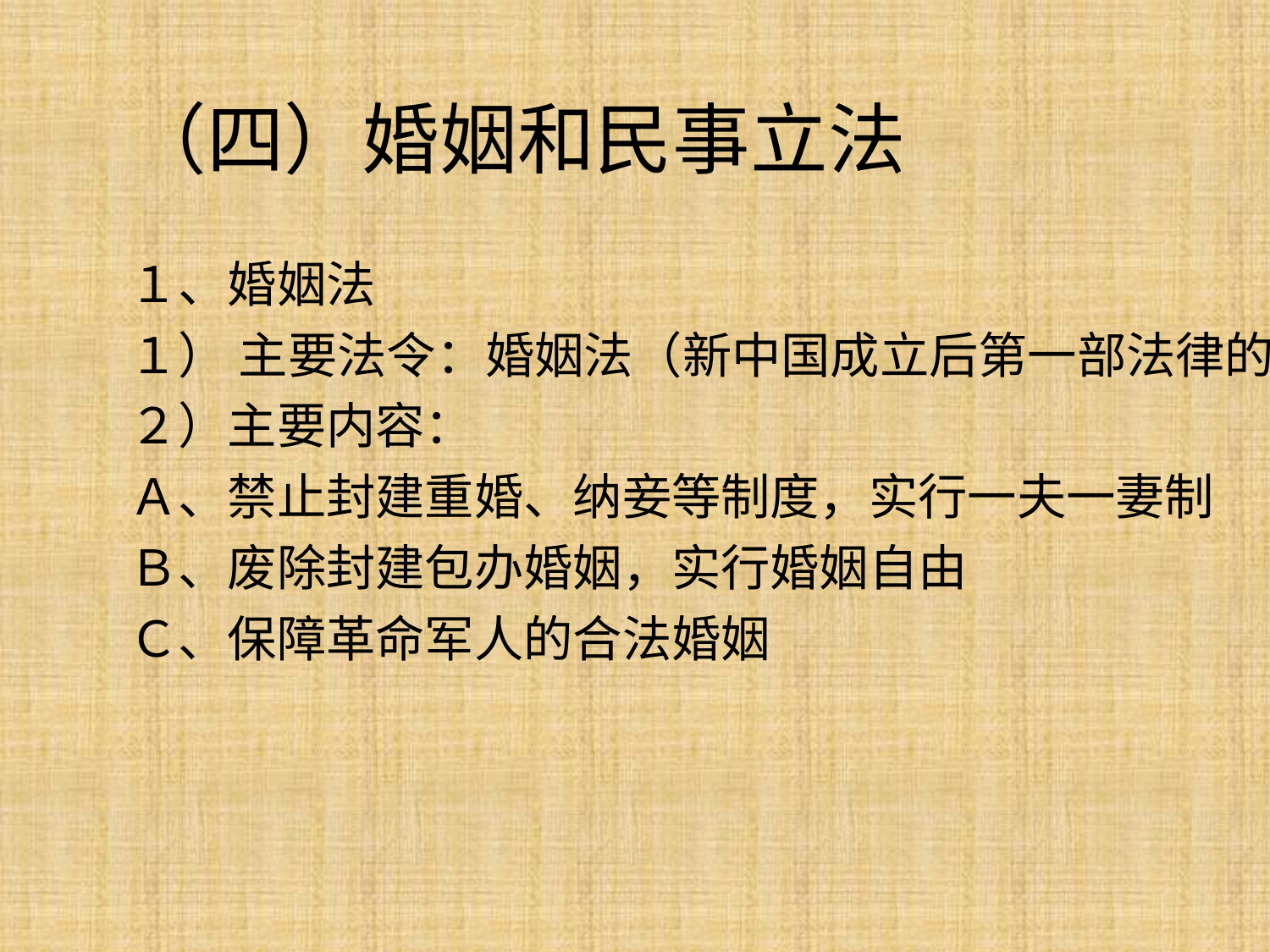

# （四）婚姻和民事立法
１、婚姻法
１） 主要法令：婚姻法（新中国成立后第一部法律的蓝本）
２）主要内容：
Ａ、禁止封建重婚、纳妾等制度，实行一夫一妻制
Ｂ、废除封建包办婚姻，实行婚姻自由
Ｃ、保障革命军人的合法婚姻